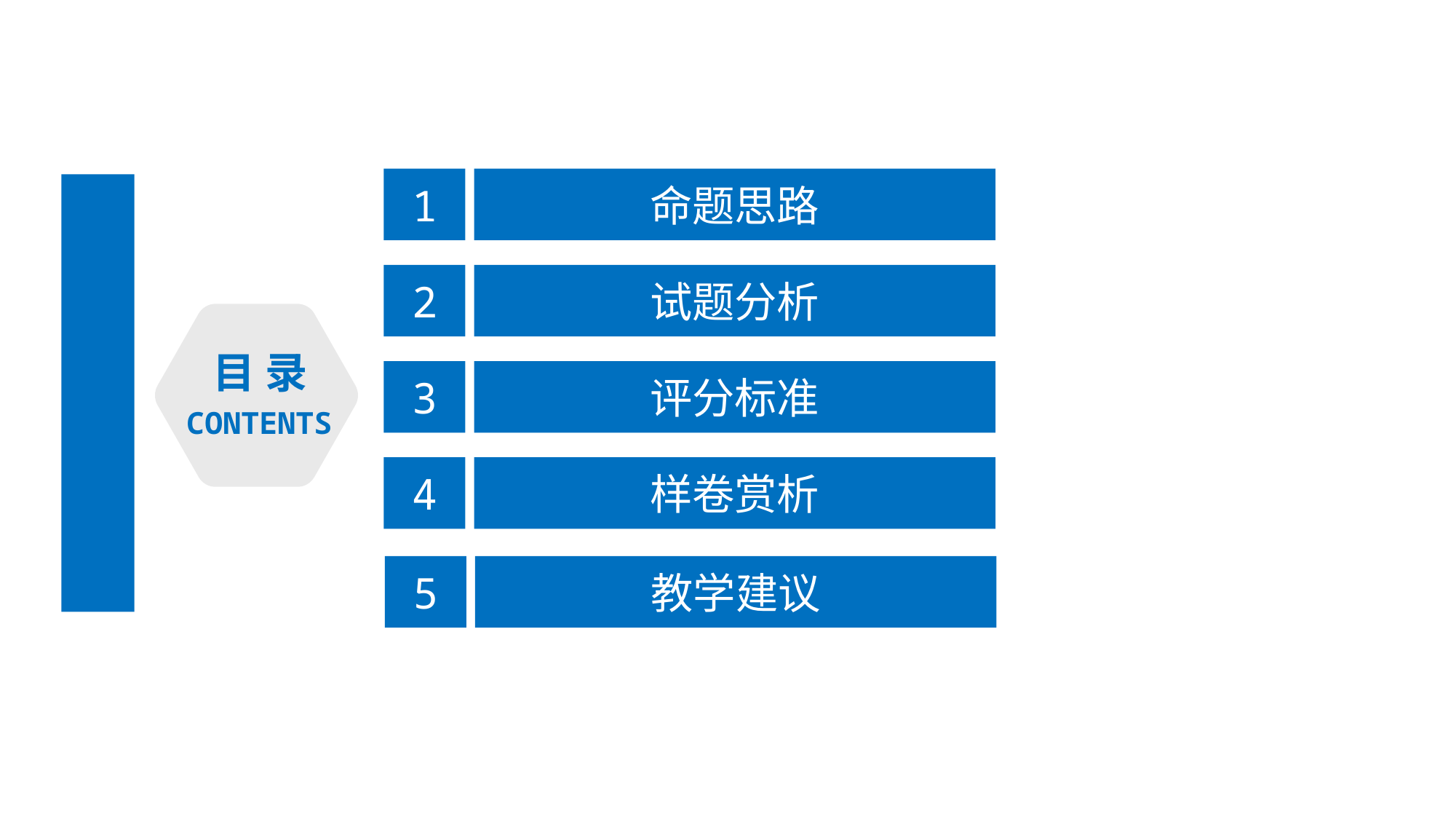

命题思路
1
2
试题分析
3
评分标准
4
样卷赏析

目 录
CONTENTS
5
教学建议